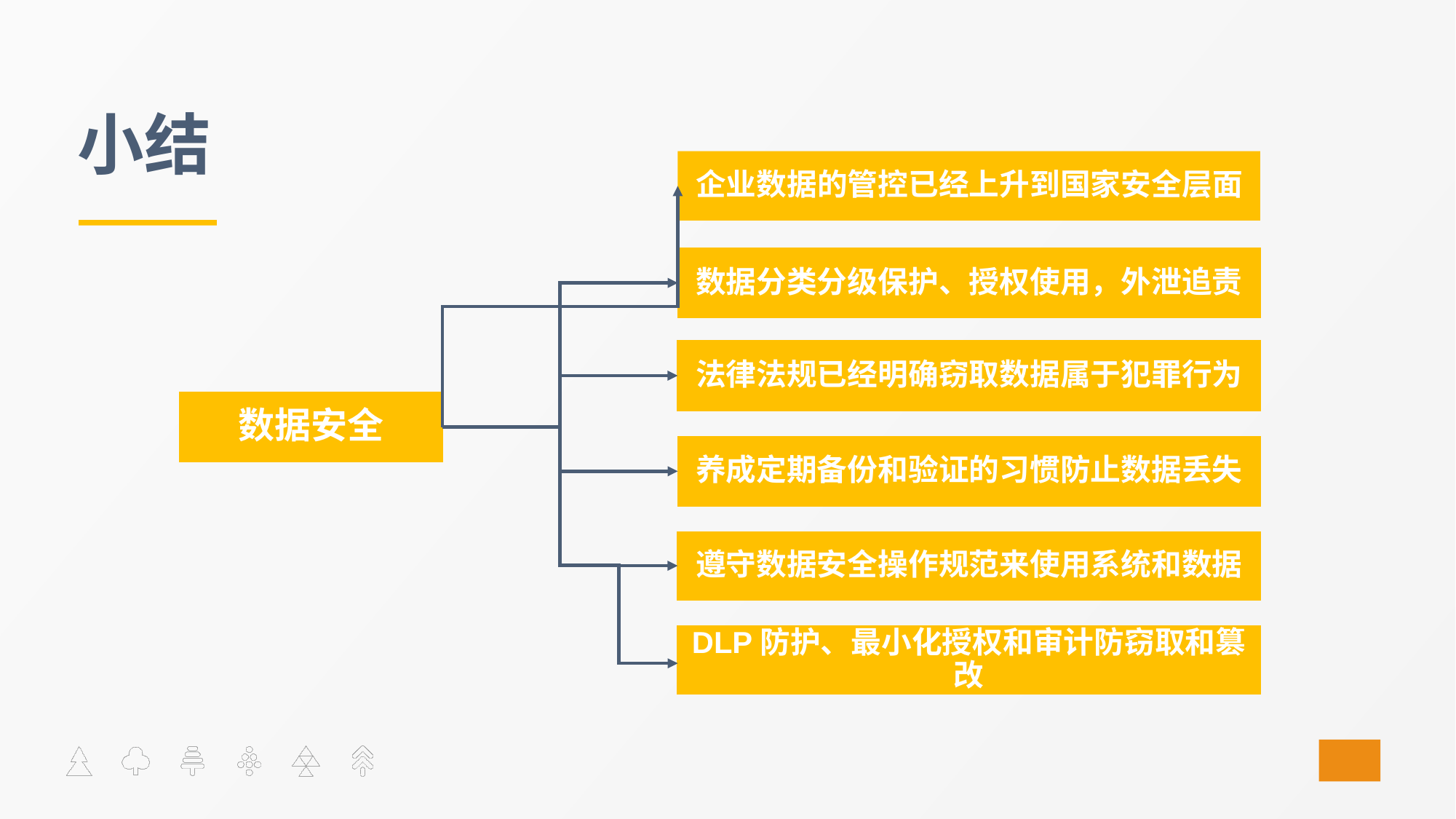

# 小结
企业数据的管控已经上升到国家安全层面
数据分类分级保护、授权使用，外泄追责
法律法规已经明确窃取数据属于犯罪行为
数据安全
养成定期备份和验证的习惯防止数据丢失
遵守数据安全操作规范来使用系统和数据
DLP防护、最小化授权和审计防窃取和篡改

15